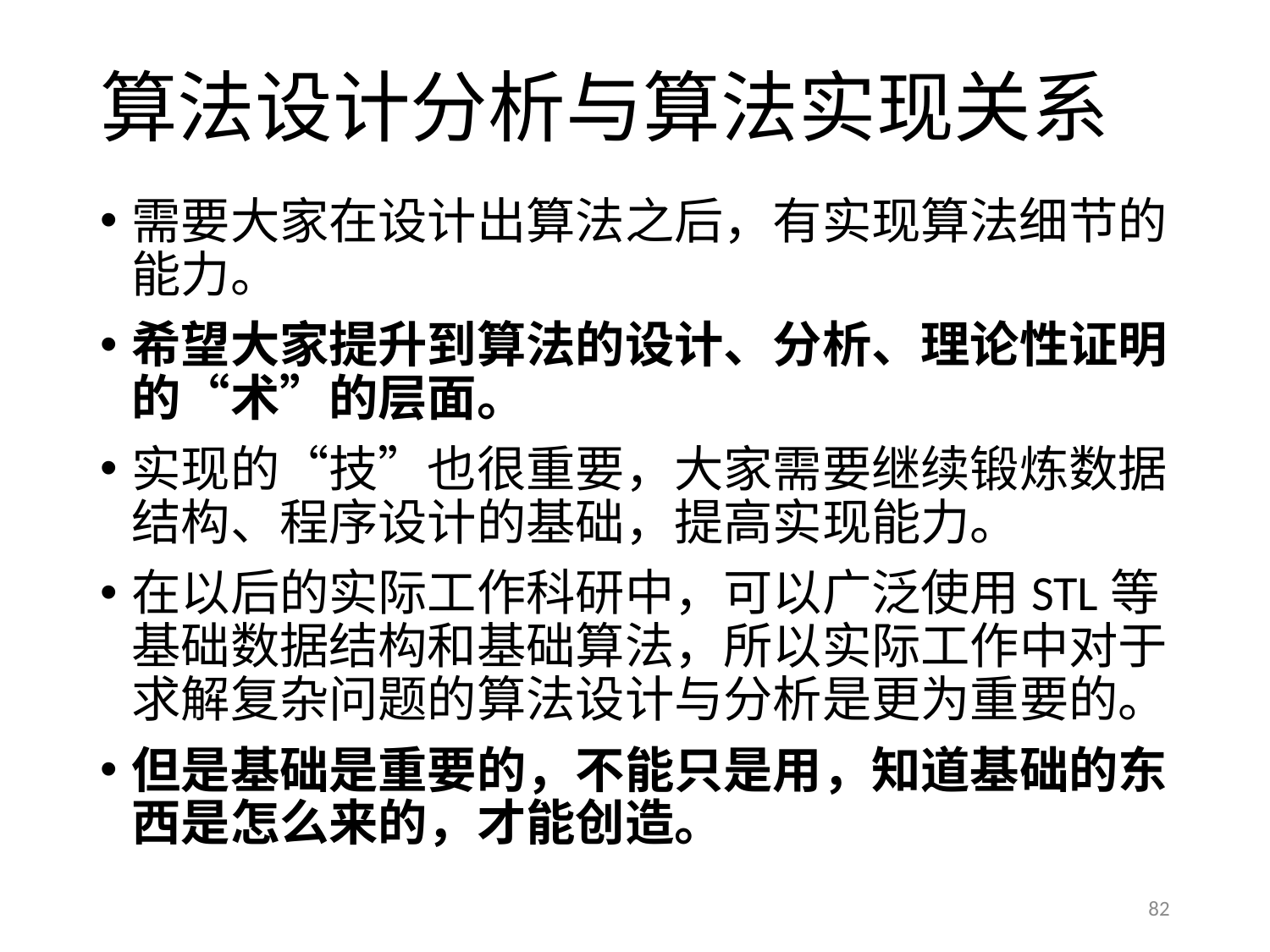

# 算法设计分析与算法实现关系
需要大家在设计出算法之后，有实现算法细节的能力。
希望大家提升到算法的设计、分析、理论性证明的“术”的层面。
实现的“技”也很重要，大家需要继续锻炼数据结构、程序设计的基础，提高实现能力。
在以后的实际工作科研中，可以广泛使用STL等基础数据结构和基础算法，所以实际工作中对于求解复杂问题的算法设计与分析是更为重要的。
但是基础是重要的，不能只是用，知道基础的东西是怎么来的，才能创造。

82